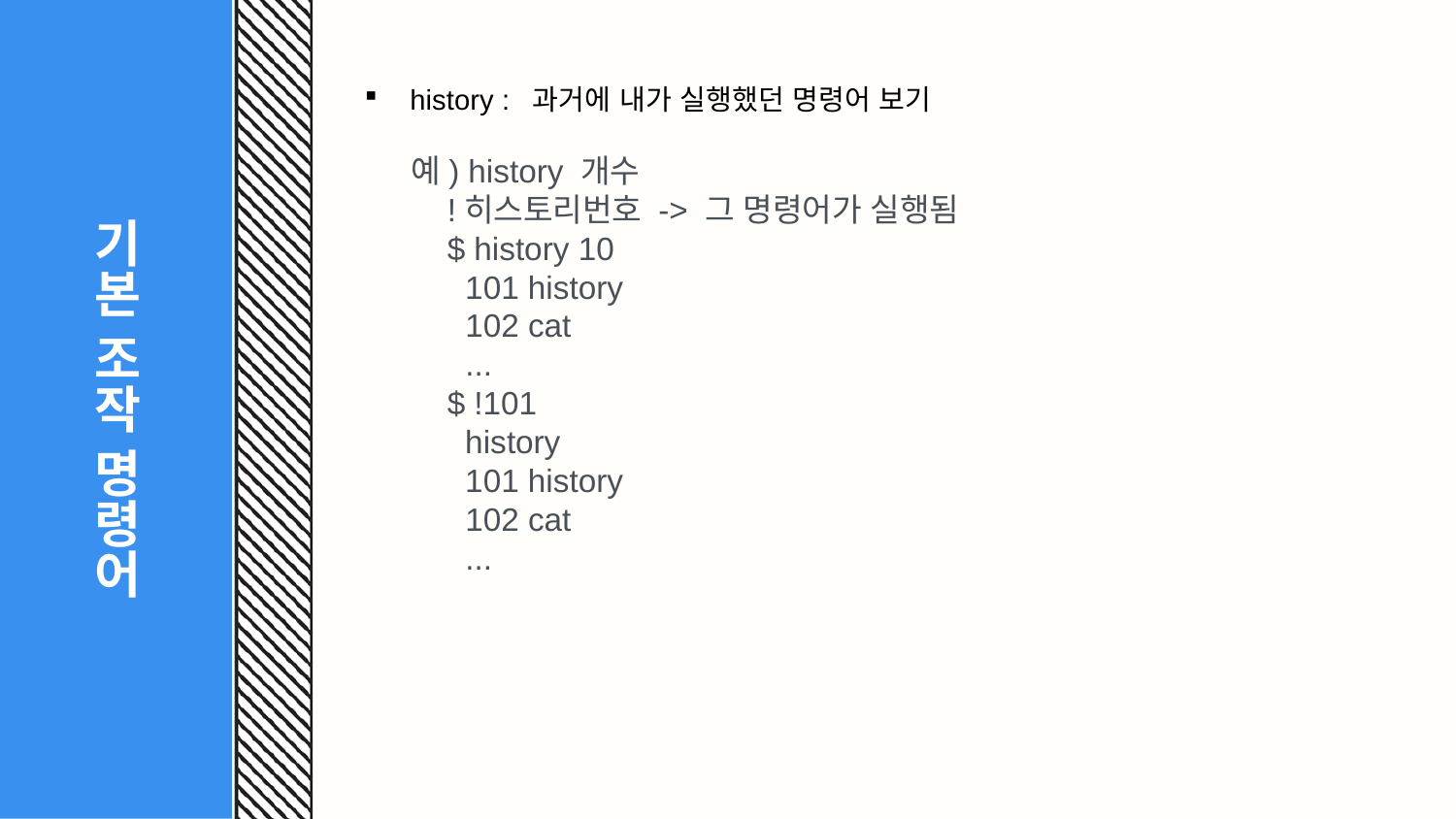

# 기본 조작 명령어
history :  과거에 내가 실행했던 명령어 보기
예) history 개수
    !히스토리번호 -> 그 명령어가 실행됨
    $ history 10
      101 history
      102 cat
      ...
    $ !101
      history
      101 history
      102 cat
      ...